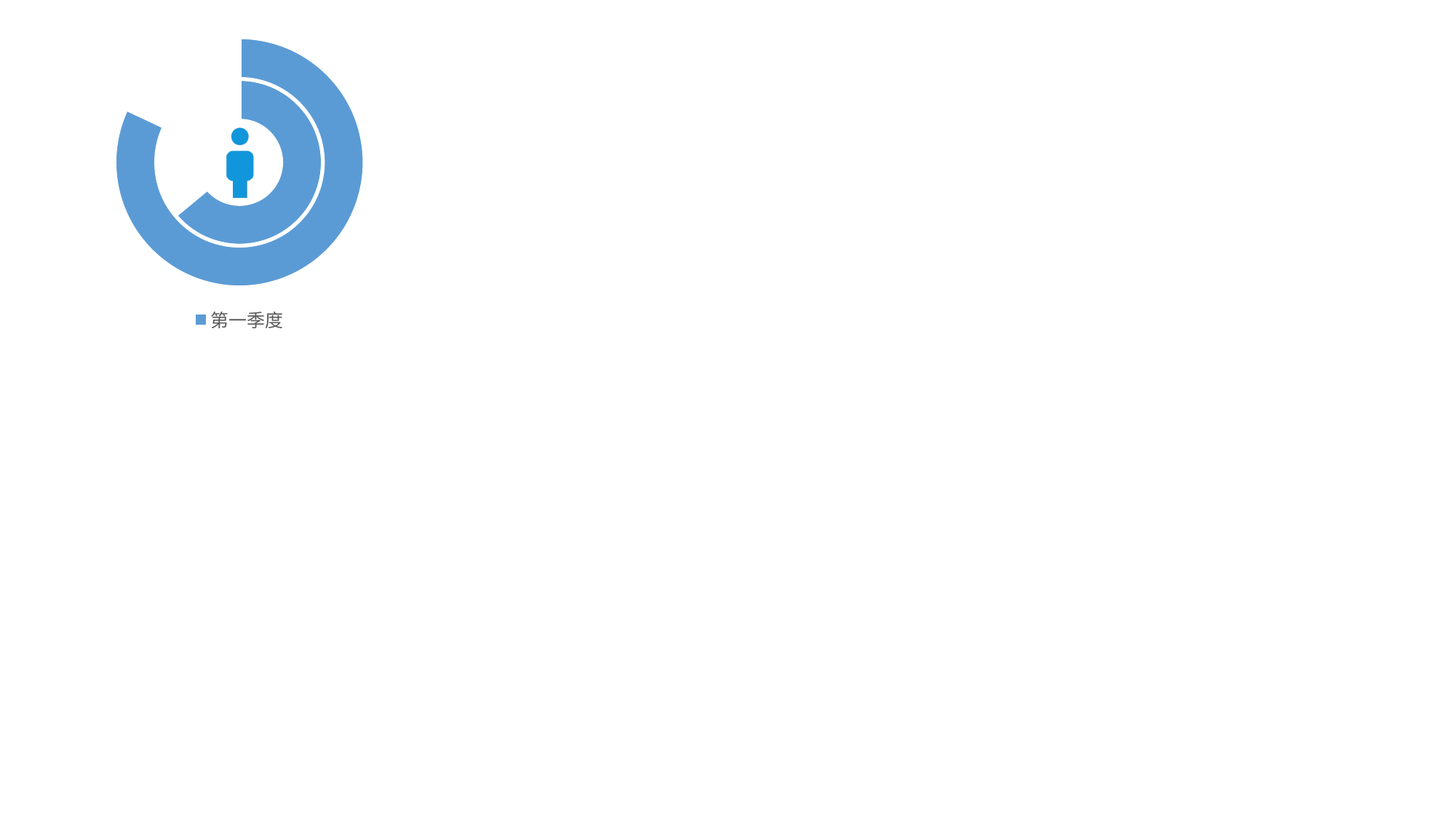

### Chart

| Category | 销售额 | 列1 |
|---|---|---|
| 第一季度 | 64.0 | 82.0 |
| 第二季度 | 36.0 | 18.0 |